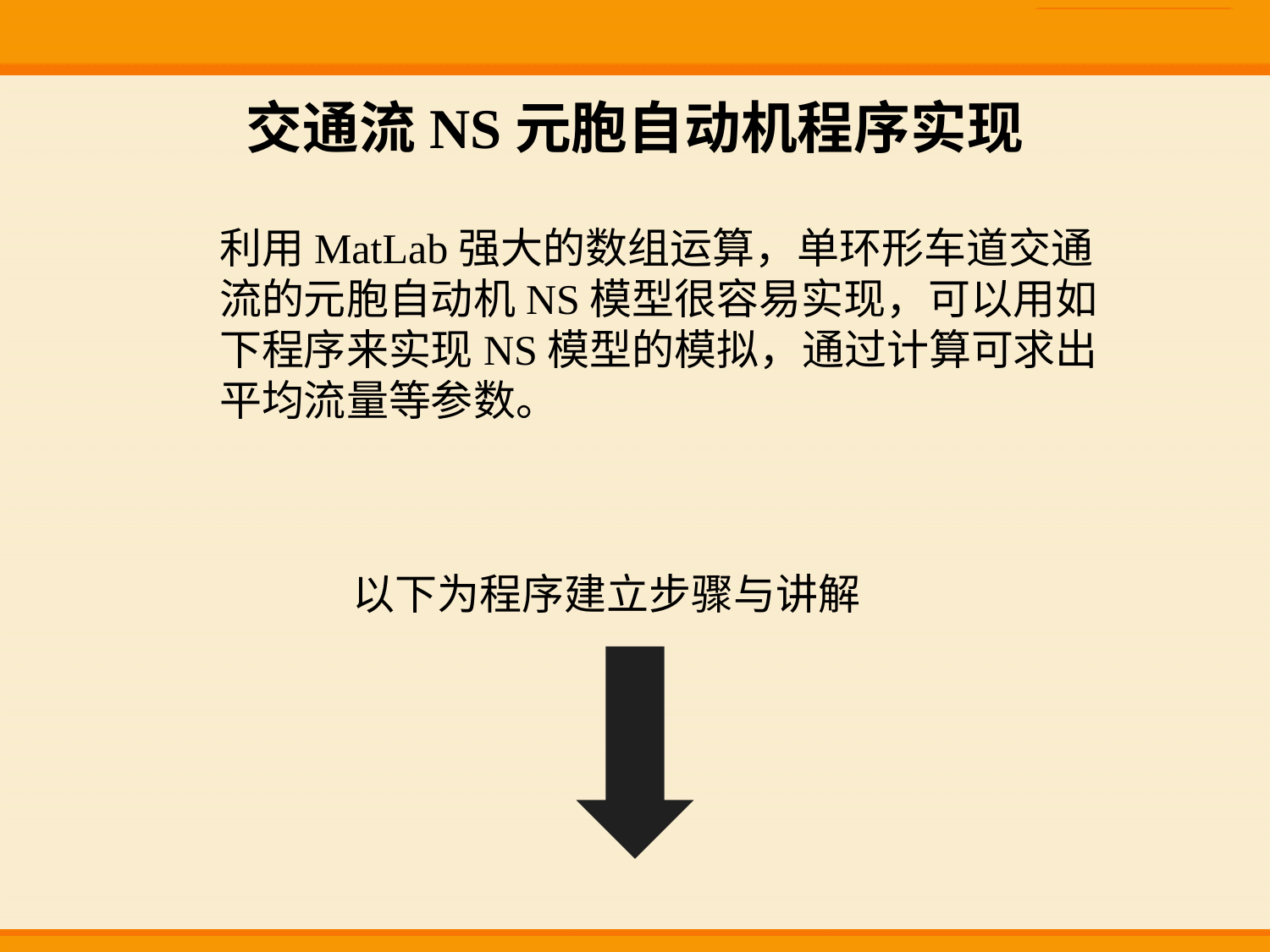

交通流NS元胞自动机程序实现
利用MatLab强大的数组运算，单环形车道交通流的元胞自动机NS模型很容易实现，可以用如下程序来实现NS模型的模拟，通过计算可求出平均流量等参数。
以下为程序建立步骤与讲解